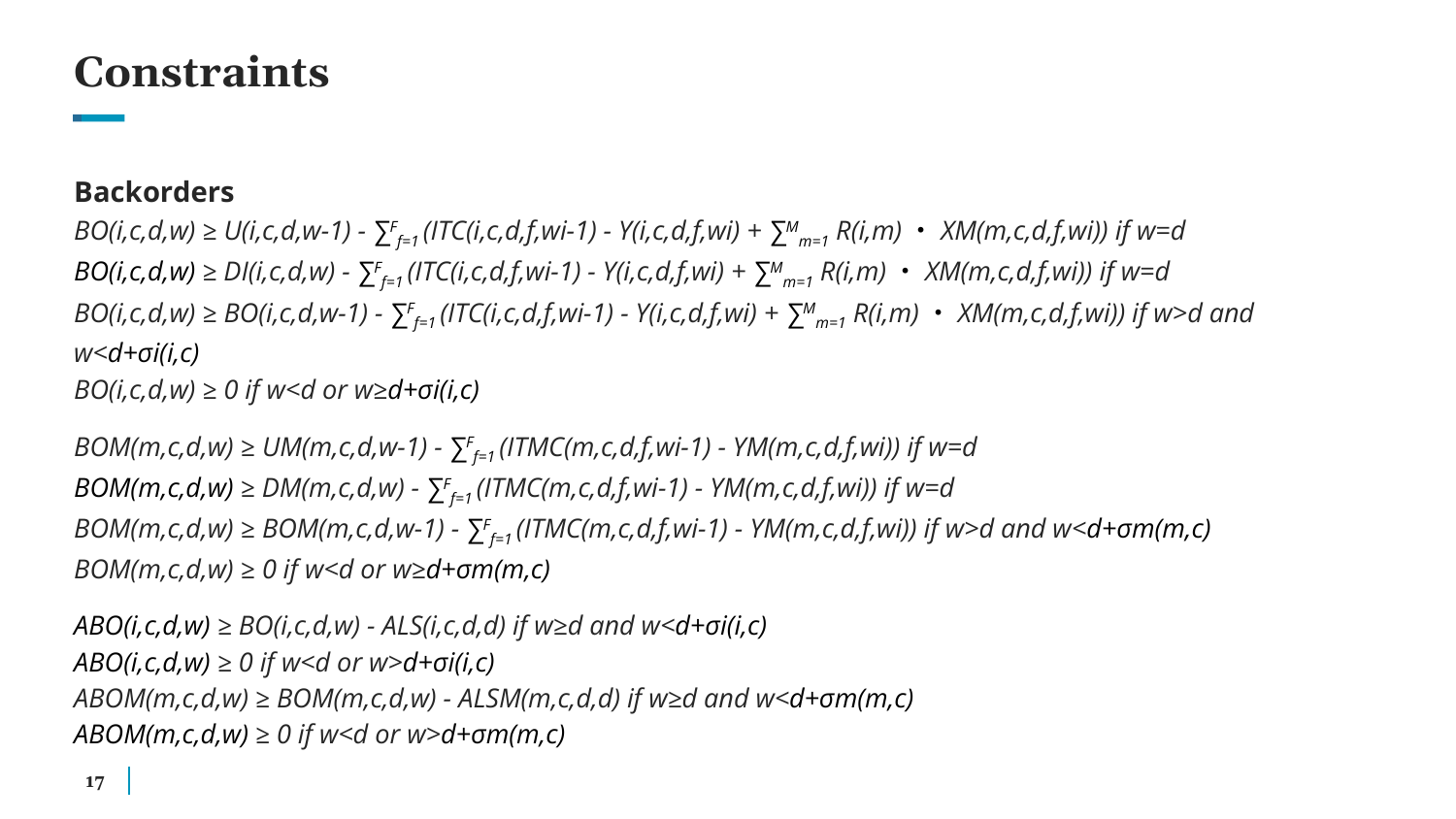

# Constraints

Backorders
BO(i,c,d,w) ≥ U(i,c,d,w-1) - ∑Ff=1 (ITC(i,c,d,f,wi-1) - Y(i,c,d,f,wi) + ∑Mm=1 R(i,m)・XM(m,c,d,f,wi)) if w=d
BO(i,c,d,w) ≥ DI(i,c,d,w) - ∑Ff=1 (ITC(i,c,d,f,wi-1) - Y(i,c,d,f,wi) + ∑Mm=1 R(i,m)・XM(m,c,d,f,wi)) if w=d
BO(i,c,d,w) ≥ BO(i,c,d,w-1) - ∑Ff=1 (ITC(i,c,d,f,wi-1) - Y(i,c,d,f,wi) + ∑Mm=1 R(i,m)・XM(m,c,d,f,wi)) if w>d and w<d+σi(i,c)
BO(i,c,d,w) ≥ 0 if w<d or w≥d+σi(i,c)
BOM(m,c,d,w) ≥ UM(m,c,d,w-1) - ∑Ff=1 (ITMC(m,c,d,f,wi-1) - YM(m,c,d,f,wi)) if w=d
BOM(m,c,d,w) ≥ DM(m,c,d,w) - ∑Ff=1 (ITMC(m,c,d,f,wi-1) - YM(m,c,d,f,wi)) if w=d
BOM(m,c,d,w) ≥ BOM(m,c,d,w-1) - ∑Ff=1 (ITMC(m,c,d,f,wi-1) - YM(m,c,d,f,wi)) if w>d and w<d+σm(m,c)
BOM(m,c,d,w) ≥ 0 if w<d or w≥d+σm(m,c)
ABO(i,c,d,w) ≥ BO(i,c,d,w) - ALS(i,c,d,d) if w≥d and w<d+σi(i,c)
ABO(i,c,d,w) ≥ 0 if w<d or w>d+σi(i,c)
ABOM(m,c,d,w) ≥ BOM(m,c,d,w) - ALSM(m,c,d,d) if w≥d and w<d+σm(m,c)
ABOM(m,c,d,w) ≥ 0 if w<d or w>d+σm(m,c)

17